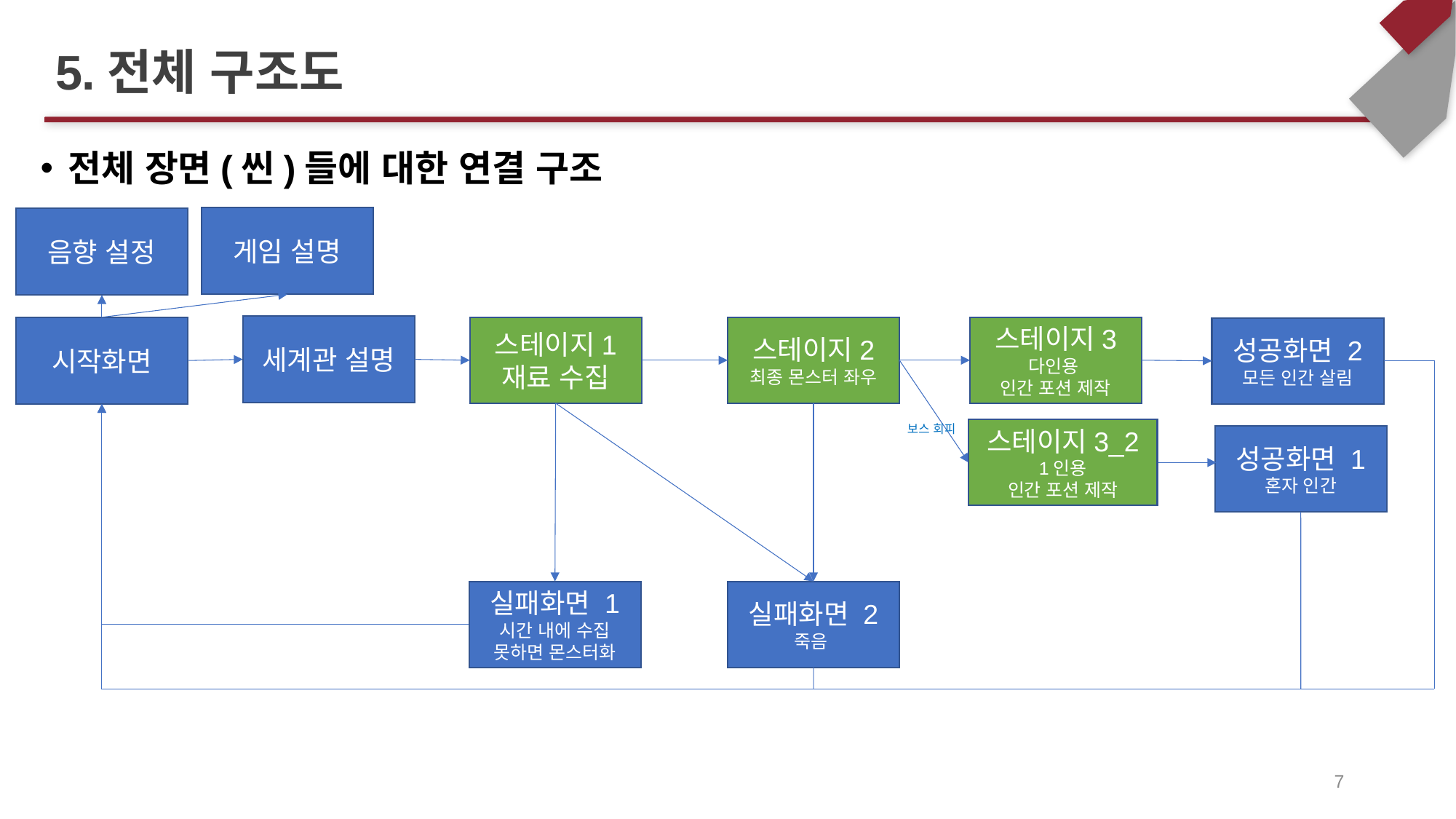

시작화면
스테이지1
스테이지2
스테이지3
성공화면
실패화면
# 5.전체 구조도
전체 장면(씬)들에 대한 연결 구조
게임 설명
음향 설정
세계관 설명
시작화면
스테이지1
재료 수집
스테이지2
최종 몬스터 좌우
스테이지3
다인용
인간 포션 제작
성공화면 2
모든 인간 살림
보스 회피
스테이지3_2
1인용
인간 포션 제작
성공화면 1
혼자 인간
실패화면 1
시간 내에 수집 못하면 몬스터화
실패화면 2
죽음
7